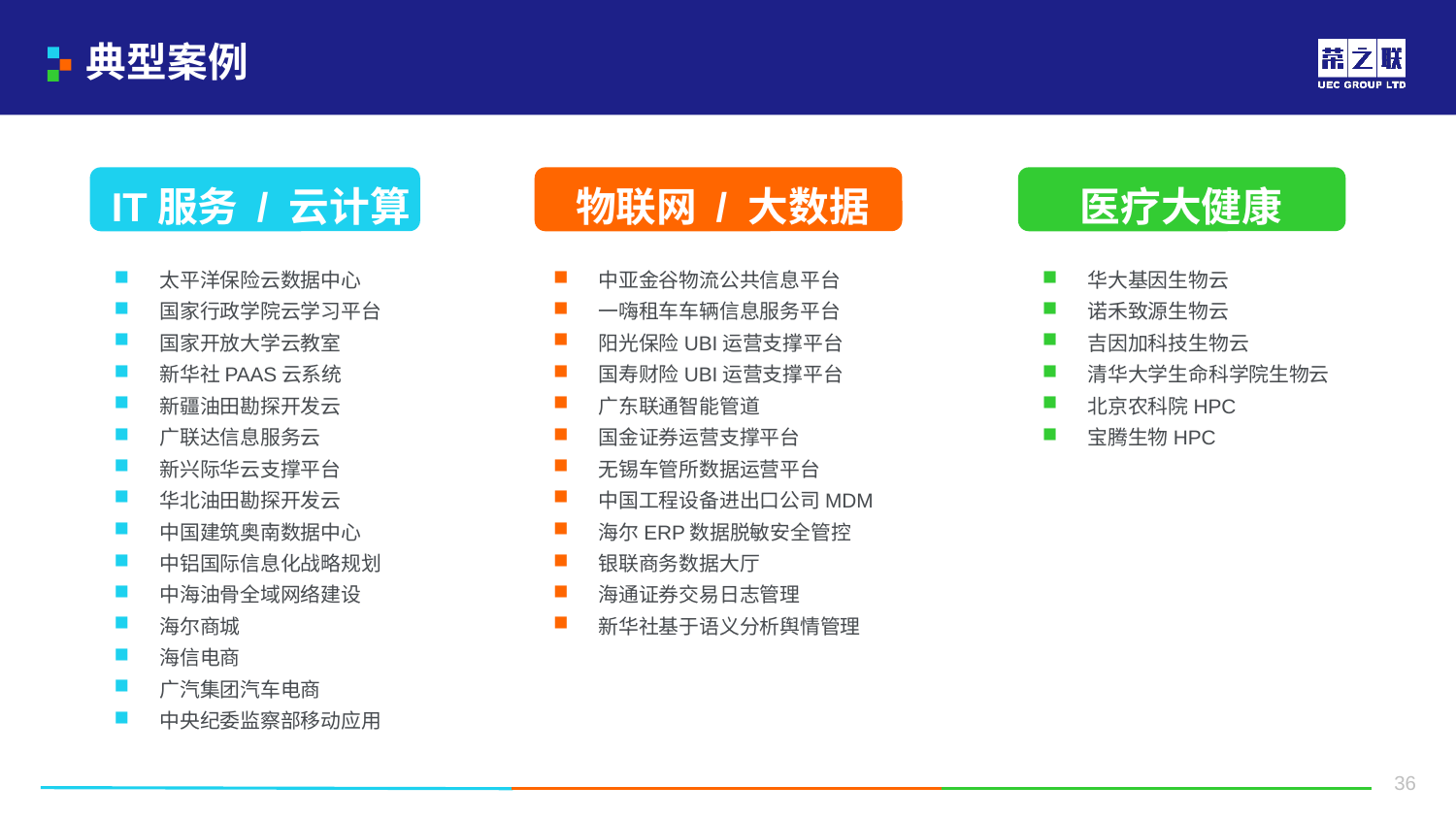

# 典型案例
物联网 / 大数据
医疗大健康
IT服务 / 云计算

太平洋保险云数据中心
国家行政学院云学习平台
国家开放大学云教室
新华社PAAS云系统
新疆油田勘探开发云
广联达信息服务云
新兴际华云支撑平台
华北油田勘探开发云
中国建筑奥南数据中心
中铝国际信息化战略规划
中海油骨全域网络建设
海尔商城
海信电商
广汽集团汽车电商
中央纪委监察部移动应用
中亚金谷物流公共信息平台
一嗨租车车辆信息服务平台
阳光保险UBI运营支撑平台
国寿财险UBI运营支撑平台
广东联通智能管道
国金证券运营支撑平台
无锡车管所数据运营平台
中国工程设备进出口公司MDM
海尔ERP数据脱敏安全管控
银联商务数据大厅
海通证券交易日志管理
新华社基于语义分析舆情管理

华大基因生物云
诺禾致源生物云
吉因加科技生物云
清华大学生命科学院生物云
北京农科院HPC
宝腾生物HPC